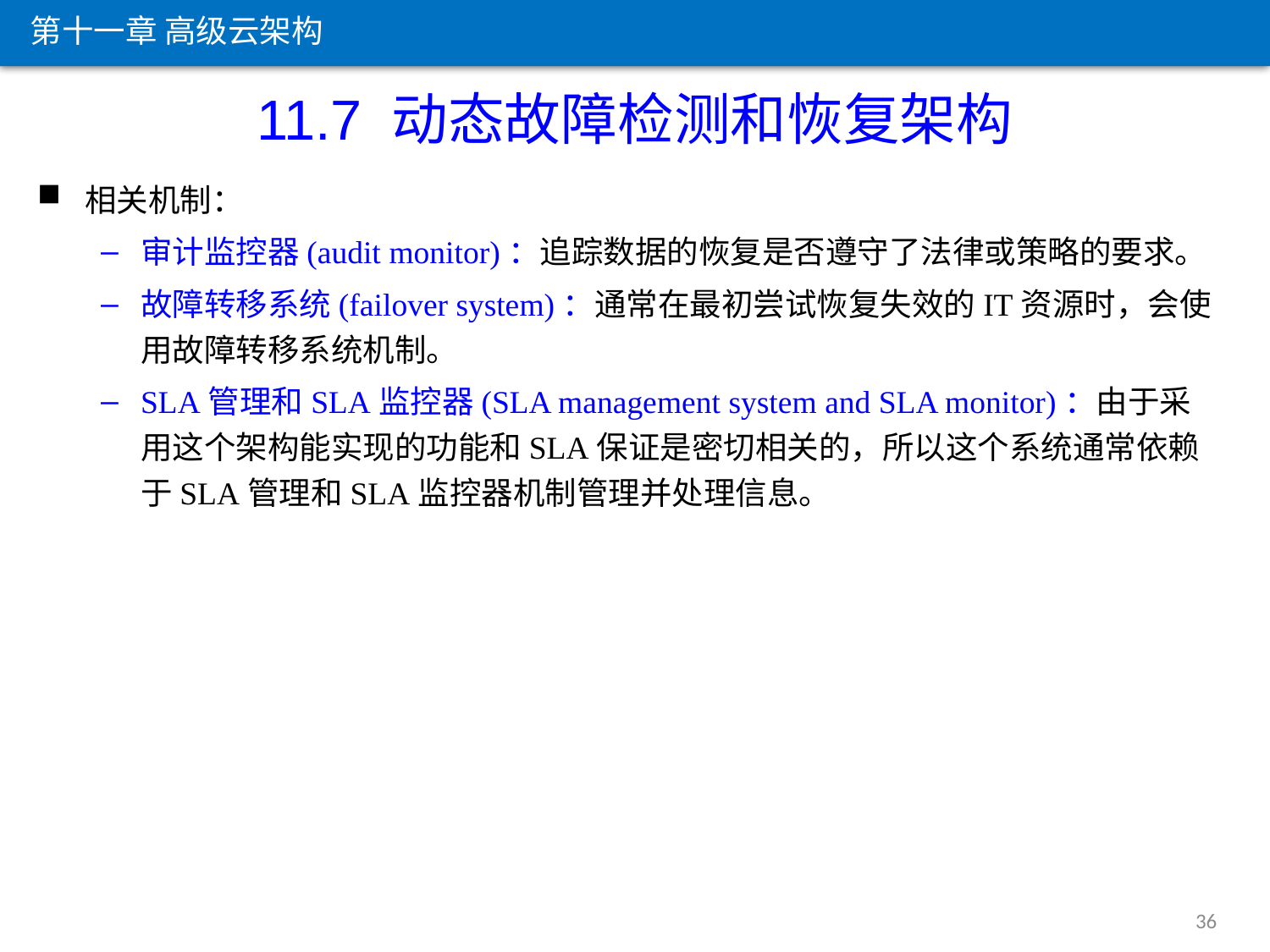

第十一章 高级云架构
11.7 动态故障检测和恢复架构
相关机制：
审计监控器(audit monitor)：追踪数据的恢复是否遵守了法律或策略的要求。
故障转移系统(failover system)：通常在最初尝试恢复失效的IT资源时，会使用故障转移系统机制。
SLA管理和SLA监控器(SLA management system and SLA monitor)：由于采用这个架构能实现的功能和SLA保证是密切相关的，所以这个系统通常依赖于SLA管理和SLA监控器机制管理并处理信息。
36